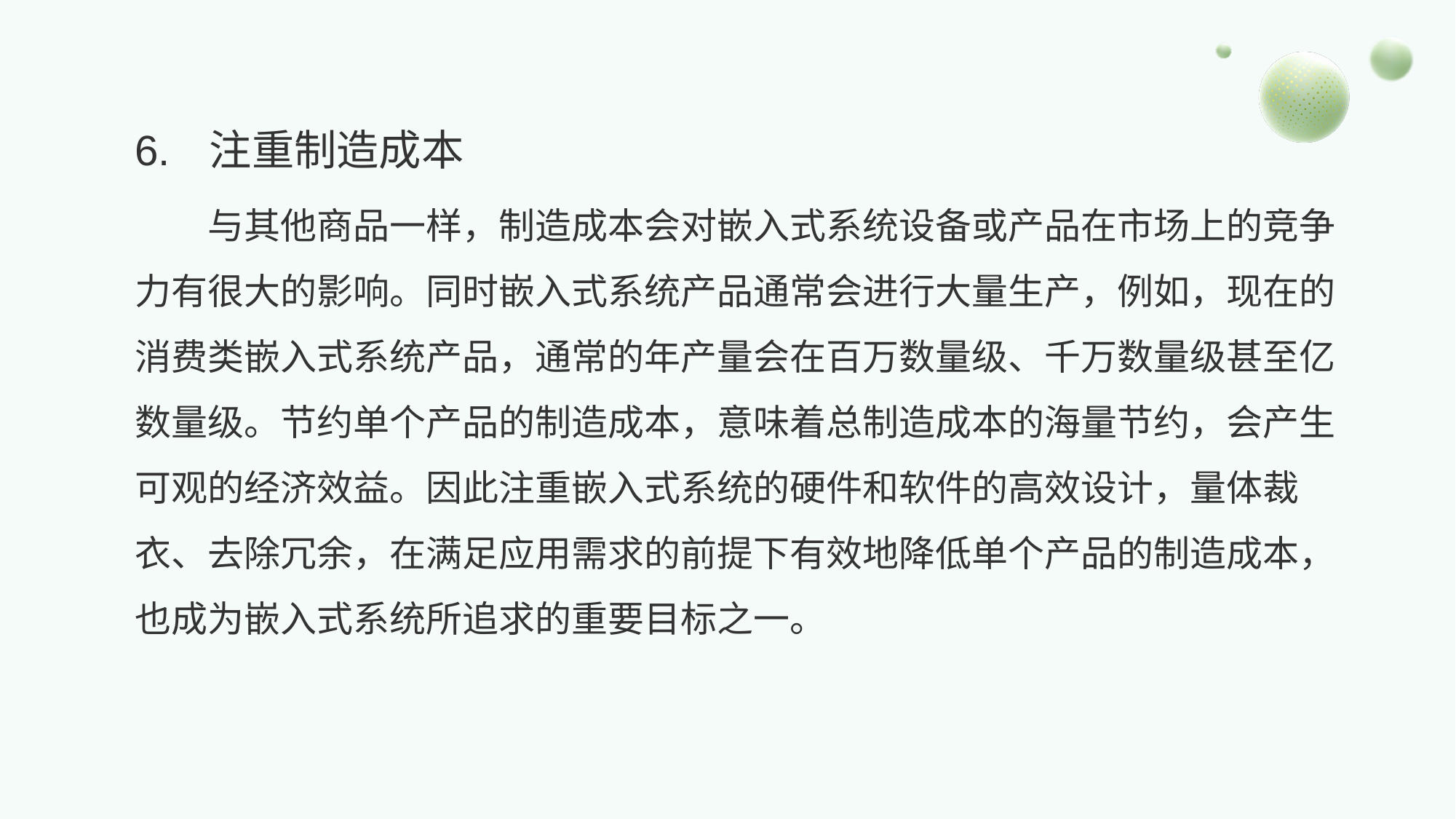

6.	  注重制造成本
与其他商品一样，制造成本会对嵌入式系统设备或产品在市场上的竞争力有很大的影响。同时嵌入式系统产品通常会进行大量生产，例如，现在的消费类嵌入式系统产品，通常的年产量会在百万数量级、千万数量级甚至亿数量级。节约单个产品的制造成本，意味着总制造成本的海量节约，会产生可观的经济效益。因此注重嵌入式系统的硬件和软件的高效设计，量体裁衣、去除冗余，在满足应用需求的前提下有效地降低单个产品的制造成本，也成为嵌入式系统所追求的重要目标之一。